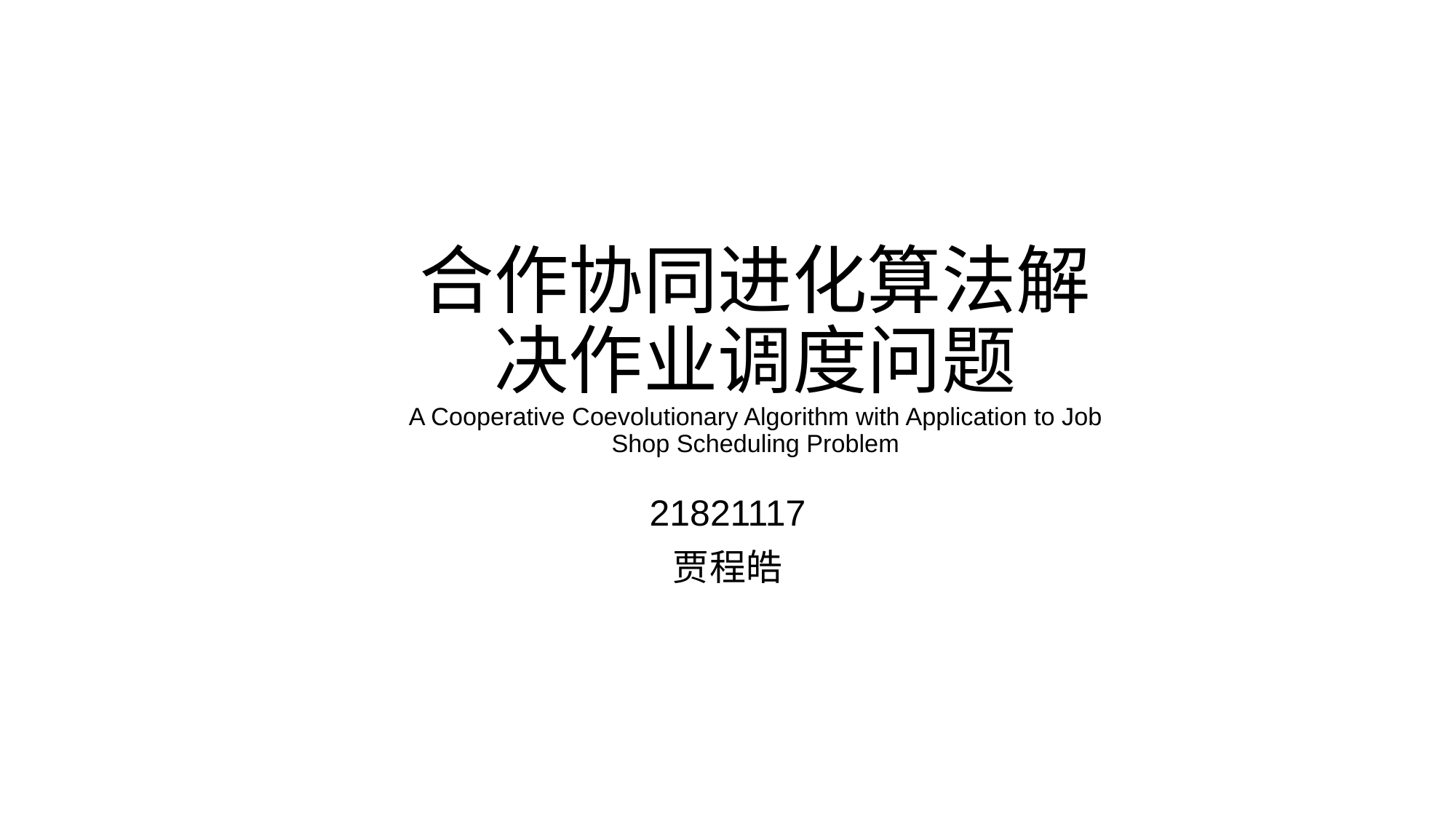

# 合作协同进化算法解决作业调度问题 A Cooperative Coevolutionary Algorithm with Application to Job Shop Scheduling Problem

21821117
贾程皓